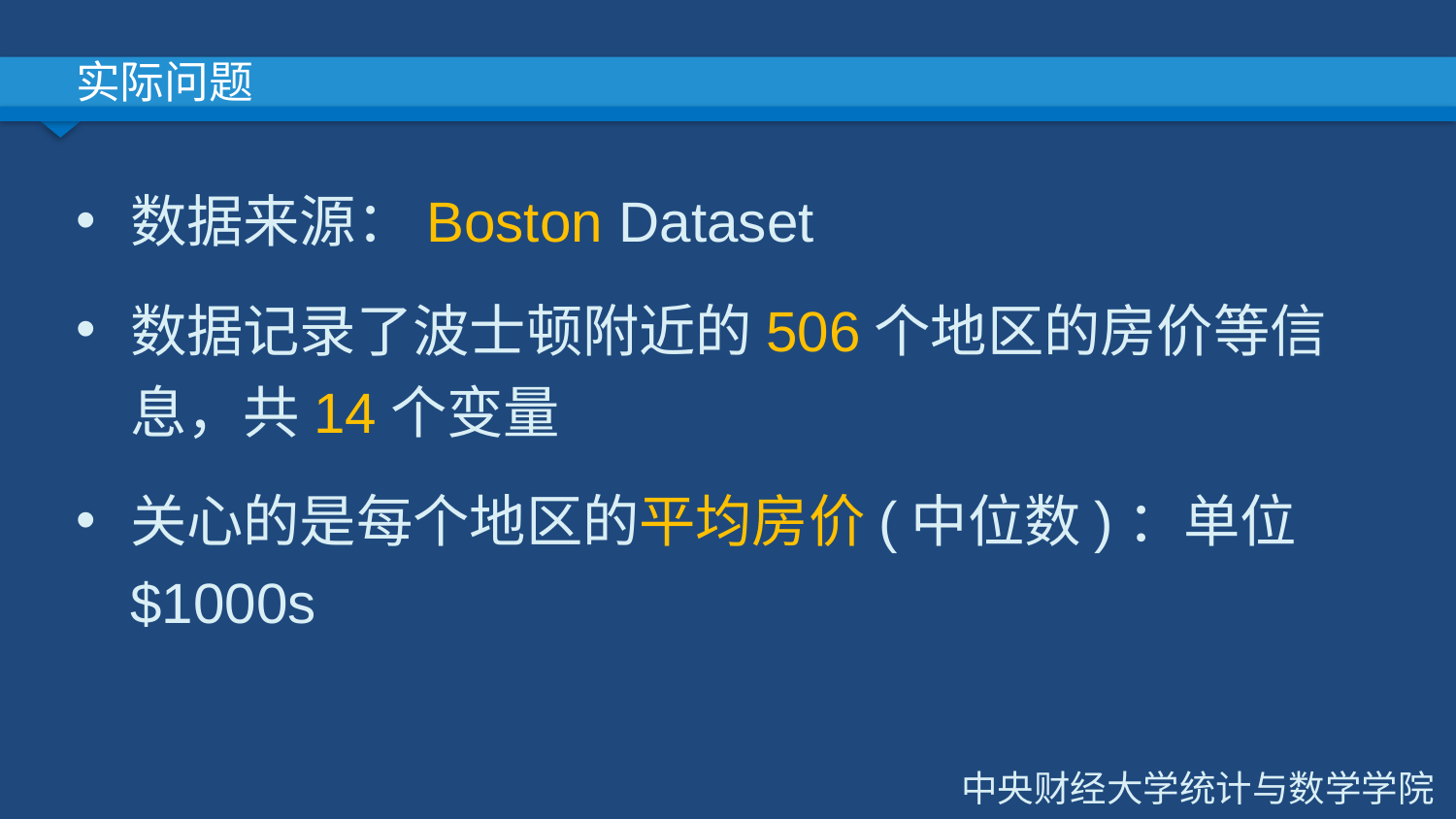

# 实际问题
数据来源：Boston Dataset
数据记录了波士顿附近的506个地区的房价等信息，共14个变量
关心的是每个地区的平均房价(中位数)：单位$1000s